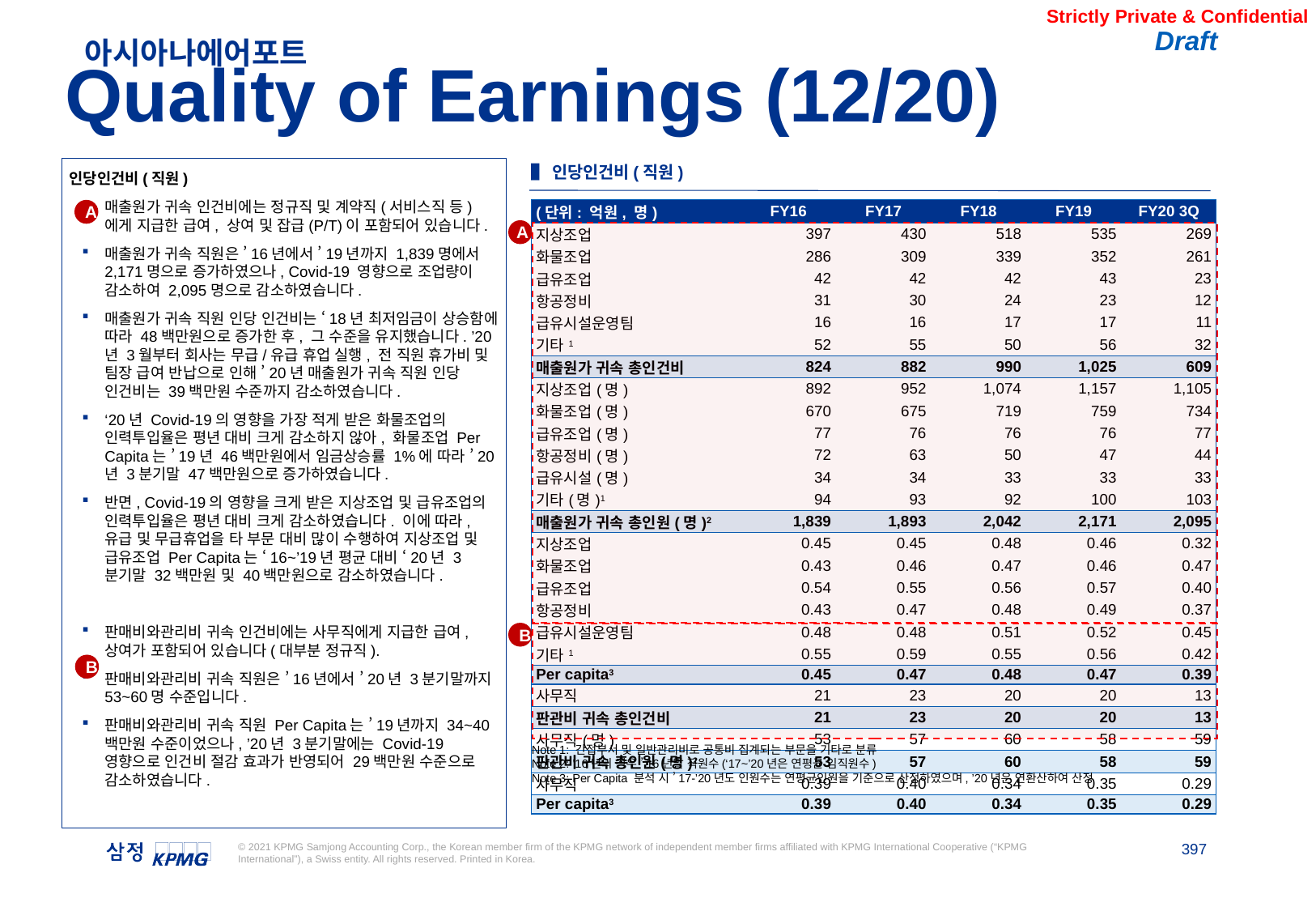

아시아나에어포트
Quality of Earnings (12/20)
▌인당인건비(직원)

인당인건비(직원)
매출원가 귀속 인건비에는 정규직 및 계약직(서비스직 등)에게 지급한 급여, 상여 및 잡급(P/T)이 포함되어 있습니다.
매출원가 귀속 직원은 ’16년에서 ’19년까지 1,839명에서 2,171명으로 증가하였으나, Covid-19 영향으로 조업량이 감소하여 2,095명으로 감소하였습니다.
매출원가 귀속 직원 인당 인건비는 ‘18년 최저임금이 상승함에 따라 48백만원으로 증가한 후, 그 수준을 유지했습니다. ’20년 3월부터 회사는 무급/유급 휴업 실행, 전 직원 휴가비 및 팀장 급여 반납으로 인해 ’20년 매출원가 귀속 직원 인당 인건비는 39백만원 수준까지 감소하였습니다.
‘20년 Covid-19의 영향을 가장 적게 받은 화물조업의 인력투입율은 평년 대비 크게 감소하지 않아, 화물조업 Per Capita는 ’19년 46백만원에서 임금상승률 1%에 따라 ’20년 3분기말 47백만원으로 증가하였습니다.
반면, Covid-19의 영향을 크게 받은 지상조업 및 급유조업의 인력투입율은 평년 대비 크게 감소하였습니다. 이에 따라, 유급 및 무급휴업을 타 부문 대비 많이 수행하여 지상조업 및 급유조업 Per Capita는 ‘16~’19년 평균 대비 ‘20년 3분기말 32백만원 및 40백만원으로 감소하였습니다.

판매비와관리비 귀속 인건비에는 사무직에게 지급한 급여, 상여가 포함되어 있습니다(대부분 정규직).
판매비와관리비 귀속 직원은 ’16년에서 ’20년 3분기말까지 53~60명 수준입니다.
판매비와관리비 귀속 직원 Per Capita는 ’19년까지 34~40백만원 수준이었으나, ’20년 3분기말에는 Covid-19 영향으로 인건비 절감 효과가 반영되어 29백만원 수준으로 감소하였습니다.
| (단위: 억원, 명) | FY16 | FY17 | FY18 | FY19 | FY20 3Q |
| --- | --- | --- | --- | --- | --- |
| 지상조업 | 397 | 430 | 518 | 535 | 269 |
| 화물조업 | 286 | 309 | 339 | 352 | 261 |
| 급유조업 | 42 | 42 | 42 | 43 | 23 |
| 항공정비 | 31 | 30 | 24 | 23 | 12 |
| 급유시설운영팀 | 16 | 16 | 17 | 17 | 11 |
| 기타1 | 52 | 55 | 50 | 56 | 32 |
| 매출원가 귀속 총인건비 | 824 | 882 | 990 | 1,025 | 609 |
| 지상조업(명) | 892 | 952 | 1,074 | 1,157 | 1,105 |
| 화물조업(명) | 670 | 675 | 719 | 759 | 734 |
| 급유조업(명) | 77 | 76 | 76 | 76 | 77 |
| 항공정비(명) | 72 | 63 | 50 | 47 | 44 |
| 급유시설(명) | 34 | 34 | 33 | 33 | 33 |
| 기타(명)1 | 94 | 93 | 92 | 100 | 103 |
| 매출원가 귀속 총인원(명)2 | 1,839 | 1,893 | 2,042 | 2,171 | 2,095 |
| 지상조업 | 0.45 | 0.45 | 0.48 | 0.46 | 0.32 |
| 화물조업 | 0.43 | 0.46 | 0.47 | 0.46 | 0.47 |
| 급유조업 | 0.54 | 0.55 | 0.56 | 0.57 | 0.40 |
| 항공정비 | 0.43 | 0.47 | 0.48 | 0.49 | 0.37 |
| 급유시설운영팀 | 0.48 | 0.48 | 0.51 | 0.52 | 0.45 |
| 기타1 | 0.55 | 0.59 | 0.55 | 0.56 | 0.42 |
| Per capita3 | 0.45 | 0.47 | 0.48 | 0.47 | 0.39 |
| 사무직 | 21 | 23 | 20 | 20 | 13 |
| 판관비 귀속 총인건비 | 21 | 23 | 20 | 20 | 13 |
| 사무직(명) | 53 | 57 | 60 | 58 | 59 |
| 판관비 귀속 총인원(명)2 | 53 | 57 | 60 | 58 | 59 |
| 사무직 | 0.39 | 0.40 | 0.34 | 0.35 | 0.29 |
| Per capita3 | 0.39 | 0.40 | 0.34 | 0.35 | 0.29 |
A
A

B

B
Note 1: 간접부서 및 일반관리비로 공통비 집계되는 부문을 기타로 분류
Note 2: ’16년의 경우 ’16년말 직원수(‘17~’20년은 연평균 임직원수)
Note 3: Per Capita 분석 시 ’17-’20년도 인원수는 연평균인원을 기준으로 산정하였으며, ’20년은 연환산하여 산정